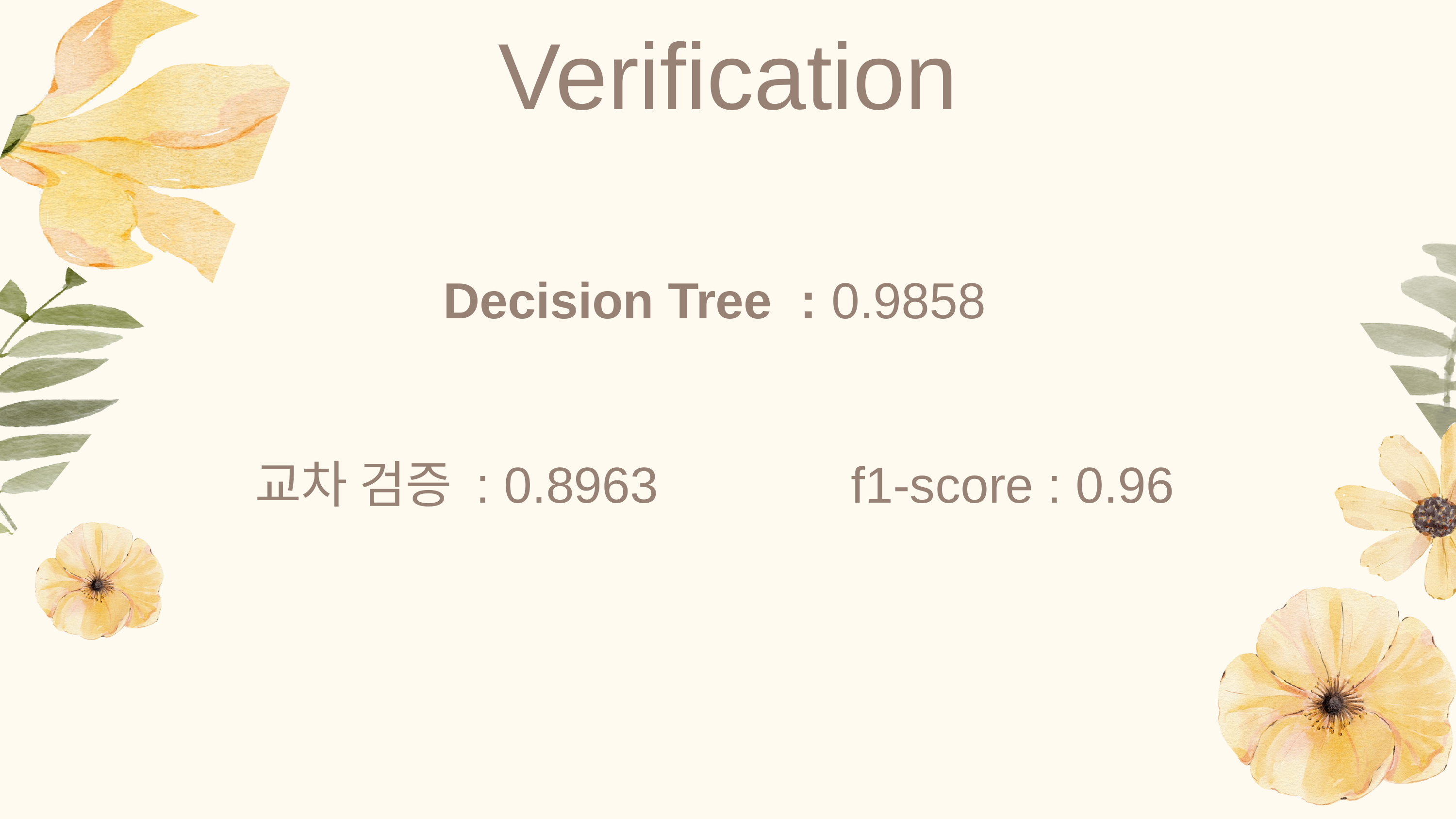

Verification

Decision Tree  : 0.9858

교차 검증 : 0.8963
f1-score : 0.96